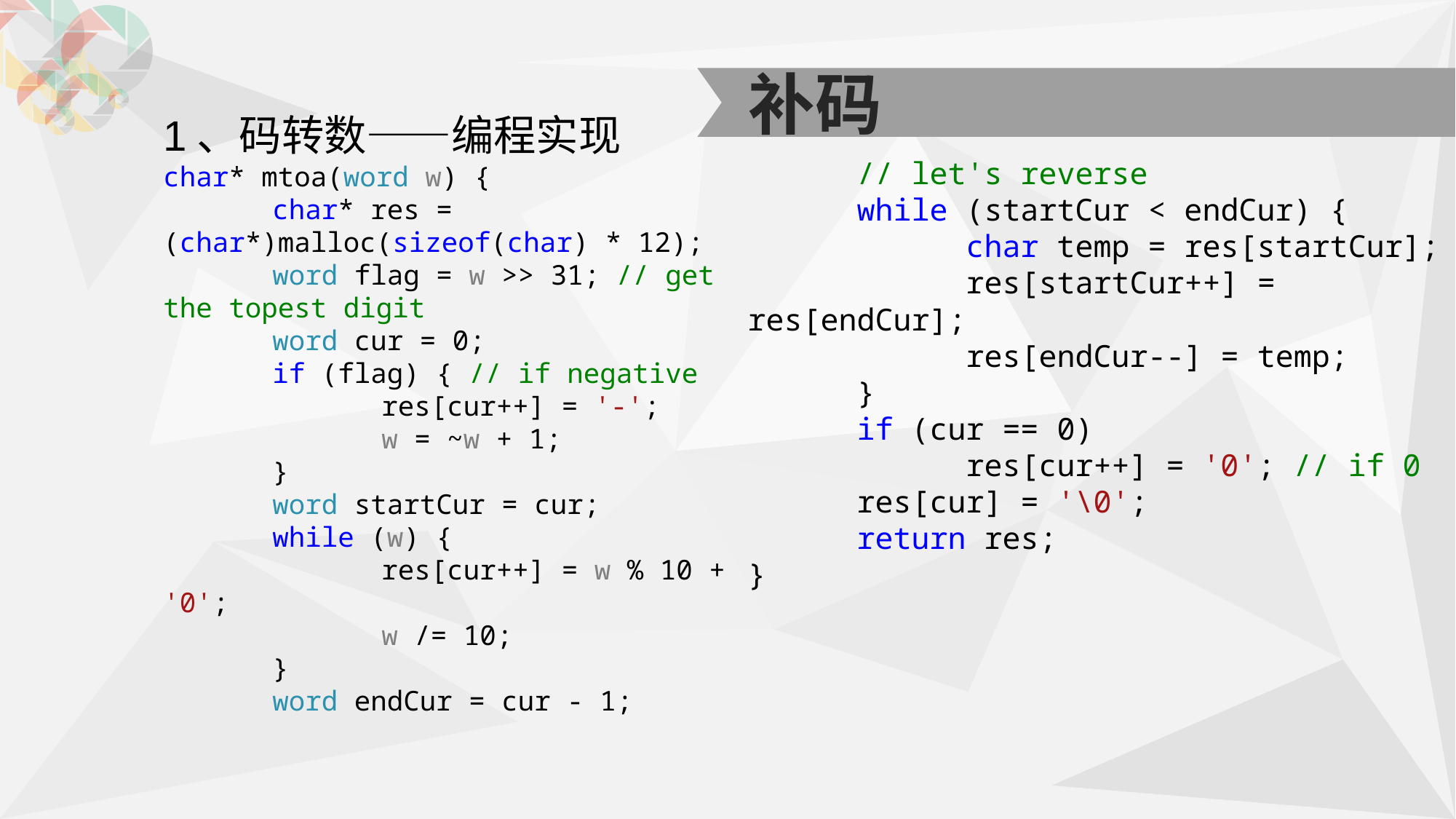

补码

1、码转数——编程实现
char* mtoa(word w) {
	char* res = (char*)malloc(sizeof(char) * 12);
	word flag = w >> 31; // get the topest digit
	word cur = 0;
	if (flag) { // if negative
		res[cur++] = '-';
		w = ~w + 1;
	}
	word startCur = cur;
	while (w) {
		res[cur++] = w % 10 + '0';
		w /= 10;
	}
	word endCur = cur - 1;
	// let's reverse
	while (startCur < endCur) {
		char temp = res[startCur];
		res[startCur++] = res[endCur];
		res[endCur--] = temp;
	}
	if (cur == 0)
		res[cur++] = '0'; // if 0
	res[cur] = '\0';
	return res;
}